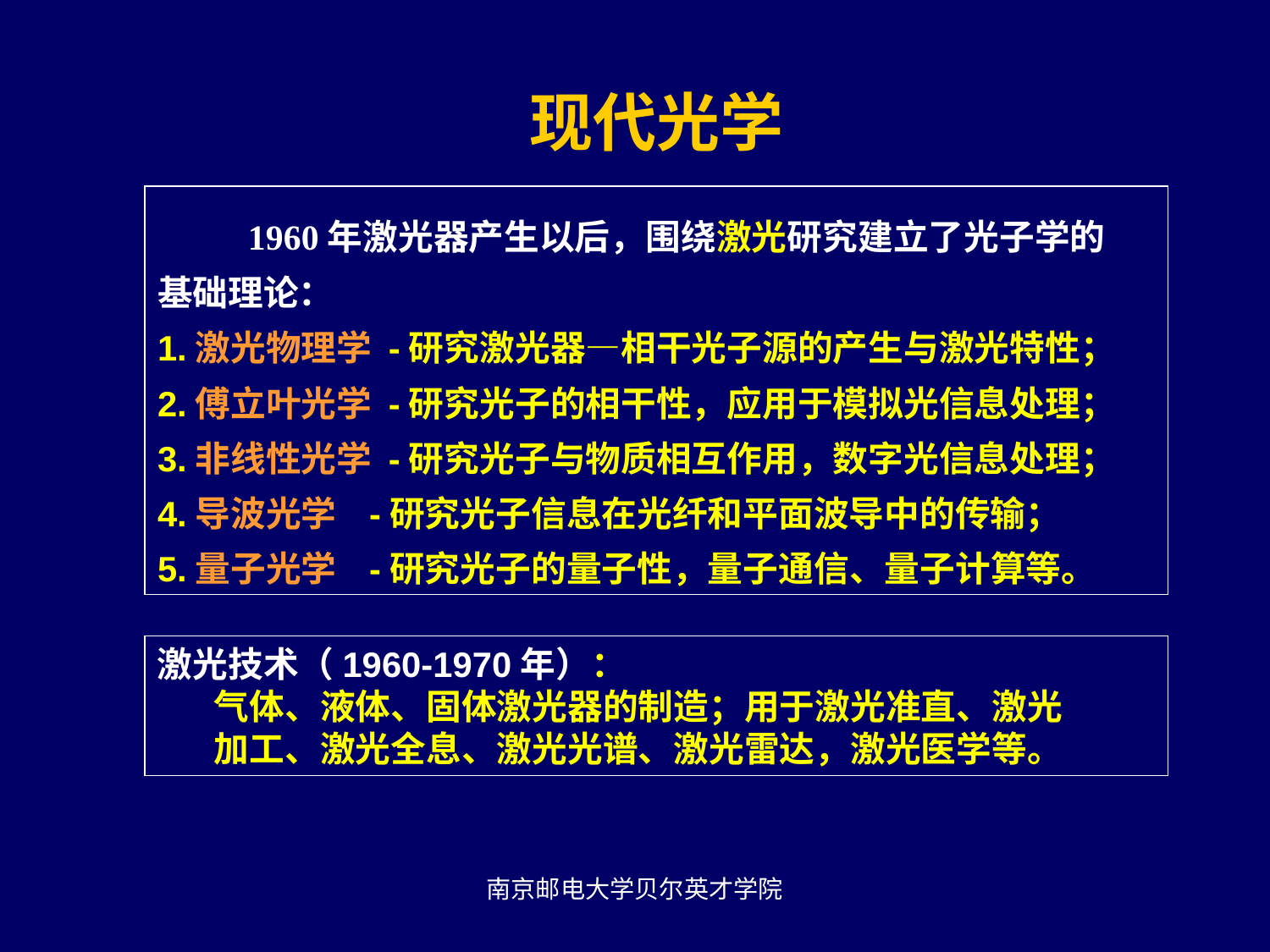

现代光学
        1960年激光器产生以后，围绕激光研究建立了光子学的
基础理论：
1.激光物理学 -研究激光器—相干光子源的产生与激光特性；
2.傅立叶光学 -研究光子的相干性，应用于模拟光信息处理；
3.非线性光学 -研究光子与物质相互作用，数字光信息处理；
4.导波光学   -研究光子信息在光纤和平面波导中的传输；
5.量子光学   -研究光子的量子性，量子通信、量子计算等。
激光技术（1960-1970年）：
      气体、液体、固体激光器的制造；用于激光准直、激光
      加工、激光全息、激光光谱、激光雷达，激光医学等。

南京邮电大学贝尔英才学院
15